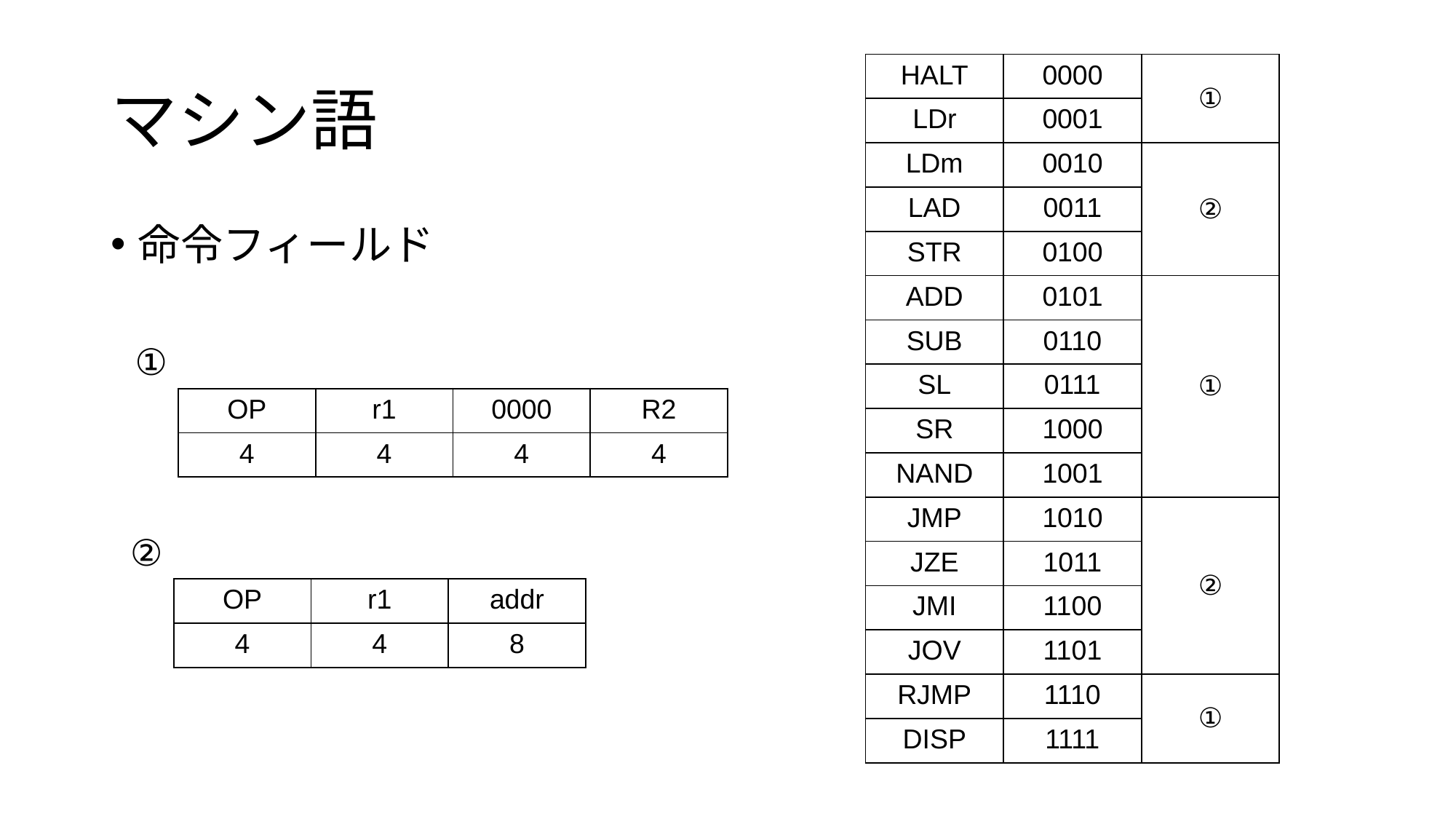

# マシン語
| HALT | 0000 | ① |
| --- | --- | --- |
| LDr | 0001 |  |
| LDm | 0010 | ② |
| LAD | 0011 |  |
| STR | 0100 |  |
| ADD | 0101 | ① |
| SUB | 0110 |  |
| SL | 0111 |  |
| SR | 1000 |  |
| NAND | 1001 |  |
| JMP | 1010 | ② |
| JZE | 1011 |  |
| JMI | 1100 |  |
| JOV | 1101 |  |
| RJMP | 1110 | ① |
| DISP | 1111 |  |
命令フィールド
| ① |  |  |  |  |
| --- | --- | --- | --- | --- |
|  | OP | r1 | 0000 | R2 |
|  | 4 | 4 | 4 | 4 |
| ② |  |  |  |
| --- | --- | --- | --- |
|  | OP | r1 | addr |
|  | 4 | 4 | 8 |